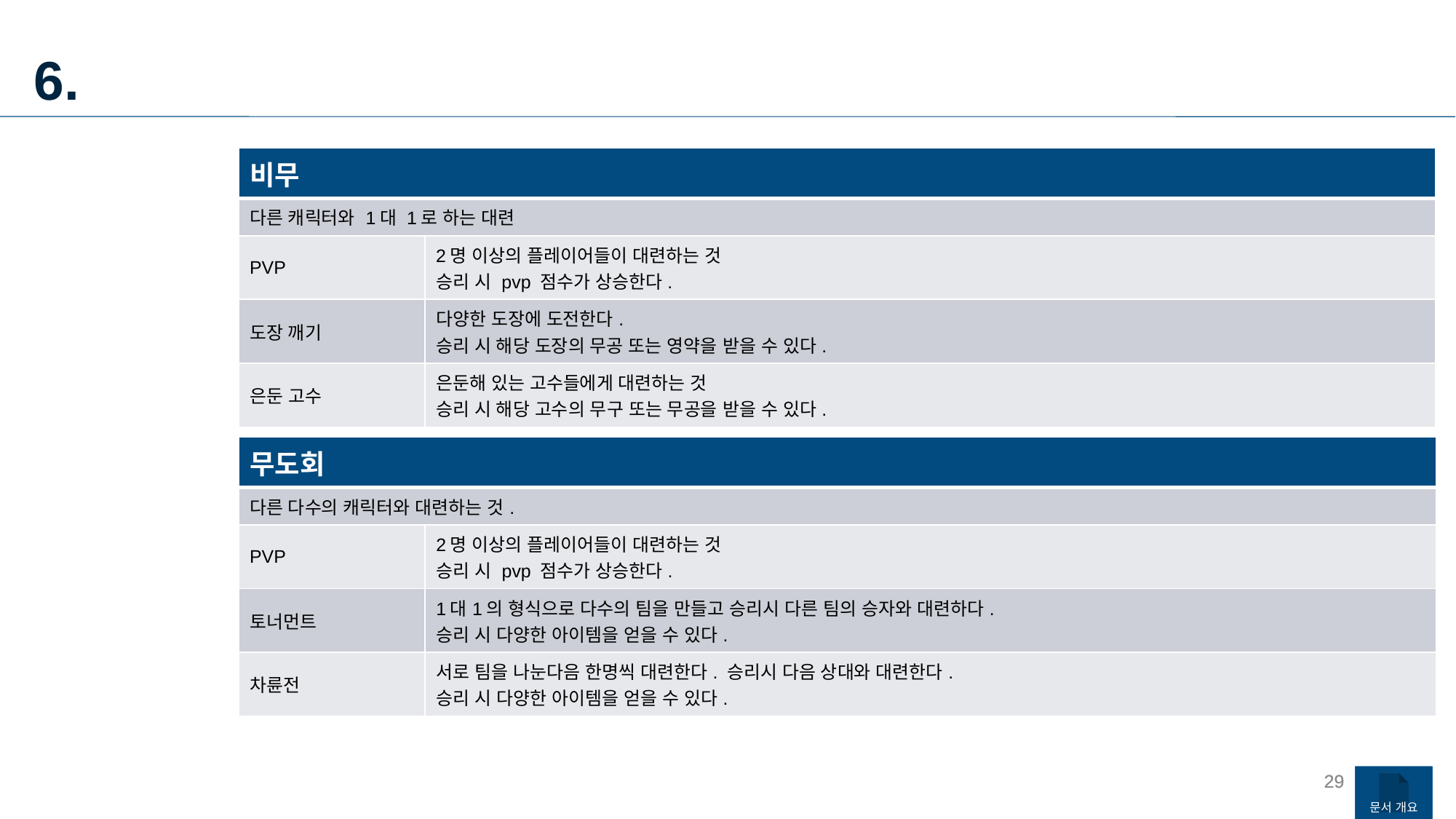

6.
| 비무 |  |
| --- | --- |
| 다른 캐릭터와 1대 1로 하는 대련 |  |
| PVP | 2명 이상의 플레이어들이 대련하는 것 승리 시 pvp 점수가 상승한다. |
| 도장 깨기 | 다양한 도장에 도전한다. 승리 시 해당 도장의 무공 또는 영약을 받을 수 있다. |
| 은둔 고수 | 은둔해 있는 고수들에게 대련하는 것 승리 시 해당 고수의 무구 또는 무공을 받을 수 있다. |
| 무도회 |  |
| --- | --- |
| 다른 다수의 캐릭터와 대련하는 것. |  |
| PVP | 2명 이상의 플레이어들이 대련하는 것 승리 시 pvp 점수가 상승한다. |
| 토너먼트 | 1대1의 형식으로 다수의 팀을 만들고 승리시 다른 팀의 승자와 대련하다. 승리 시 다양한 아이템을 얻을 수 있다. |
| 차륜전 | 서로 팀을 나눈다음 한명씩 대련한다. 승리시 다음 상대와 대련한다. 승리 시 다양한 아이템을 얻을 수 있다. |
29
29

문서 개요

문서 개요